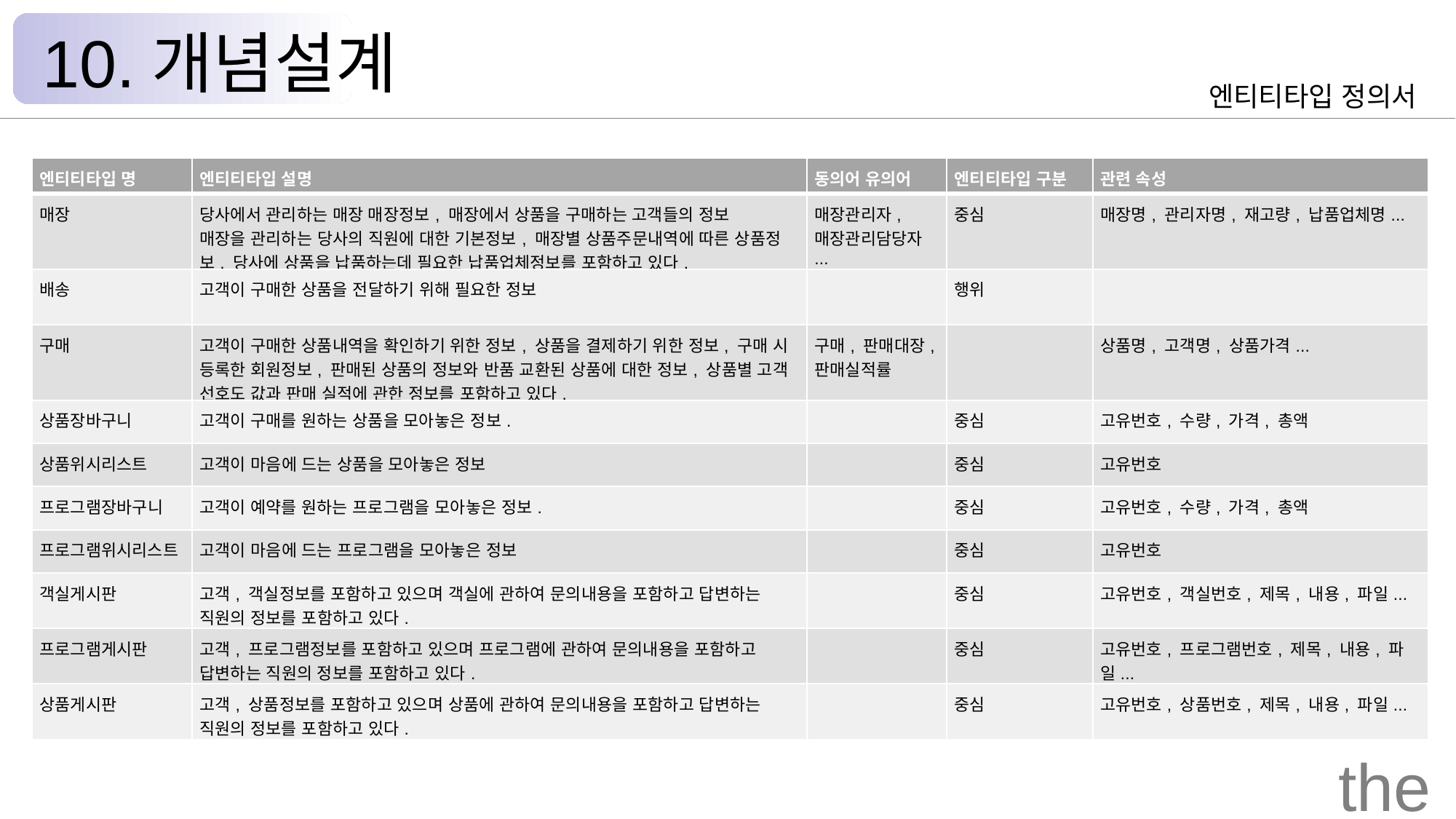

10.개념설계

엔티티타입 정의서
| 엔티티타입 명 | 엔티티타입 설명 | 동의어 유의어 | 엔티티타입 구분 | 관련 속성 |
| --- | --- | --- | --- | --- |
| 매장 | 당사에서 관리하는 매장 매장정보, 매장에서 상품을 구매하는 고객들의 정보 매장을 관리하는 당사의 직원에 대한 기본정보, 매장별 상품주문내역에 따른 상품정보, 당사에 상품을 납품하는데 필요한 납품업체정보를 포함하고 있다. | 매장관리자, 매장관리담당자  ... | 중심 | 매장명, 관리자명, 재고량, 납품업체명... |
| 배송 | 고객이 구매한 상품을 전달하기 위해 필요한 정보 |  | 행위 |  |
| 구매 | 고객이 구매한 상품내역을 확인하기 위한 정보, 상품을 결제하기 위한 정보, 구매 시 등록한 회원정보, 판매된 상품의 정보와 반품 교환된 상품에 대한 정보, 상품별 고객 선호도 값과 판매 실적에 관한 정보를 포함하고 있다. | 구매, 판매대장, 판매실적률 |  | 상품명, 고객명, 상품가격... |
| 상품장바구니 | 고객이 구매를 원하는 상품을 모아놓은 정보. |  | 중심 | 고유번호, 수량, 가격, 총액 |
| 상품위시리스트 | 고객이 마음에 드는 상품을 모아놓은 정보 |  | 중심 | 고유번호 |
| 프로그램장바구니 | 고객이 예약를 원하는 프로그램을 모아놓은 정보. |  | 중심 | 고유번호, 수량, 가격, 총액 |
| 프로그램위시리스트 | 고객이 마음에 드는 프로그램을 모아놓은 정보 |  | 중심 | 고유번호 |
| 객실게시판 | 고객, 객실정보를 포함하고 있으며 객실에 관하여 문의내용을 포함하고 답변하는 직원의 정보를 포함하고 있다. |  | 중심 | 고유번호, 객실번호, 제목, 내용, 파일... |
| 프로그램게시판 | 고객, 프로그램정보를 포함하고 있으며 프로그램에 관하여 문의내용을 포함하고 답변하는 직원의 정보를 포함하고 있다. |  | 중심 | 고유번호, 프로그램번호, 제목, 내용, 파일... |
| 상품게시판 | 고객, 상품정보를 포함하고 있으며 상품에 관하여 문의내용을 포함하고 답변하는 직원의 정보를 포함하고 있다. |  | 중심 | 고유번호, 상품번호, 제목, 내용, 파일... |
the Palace